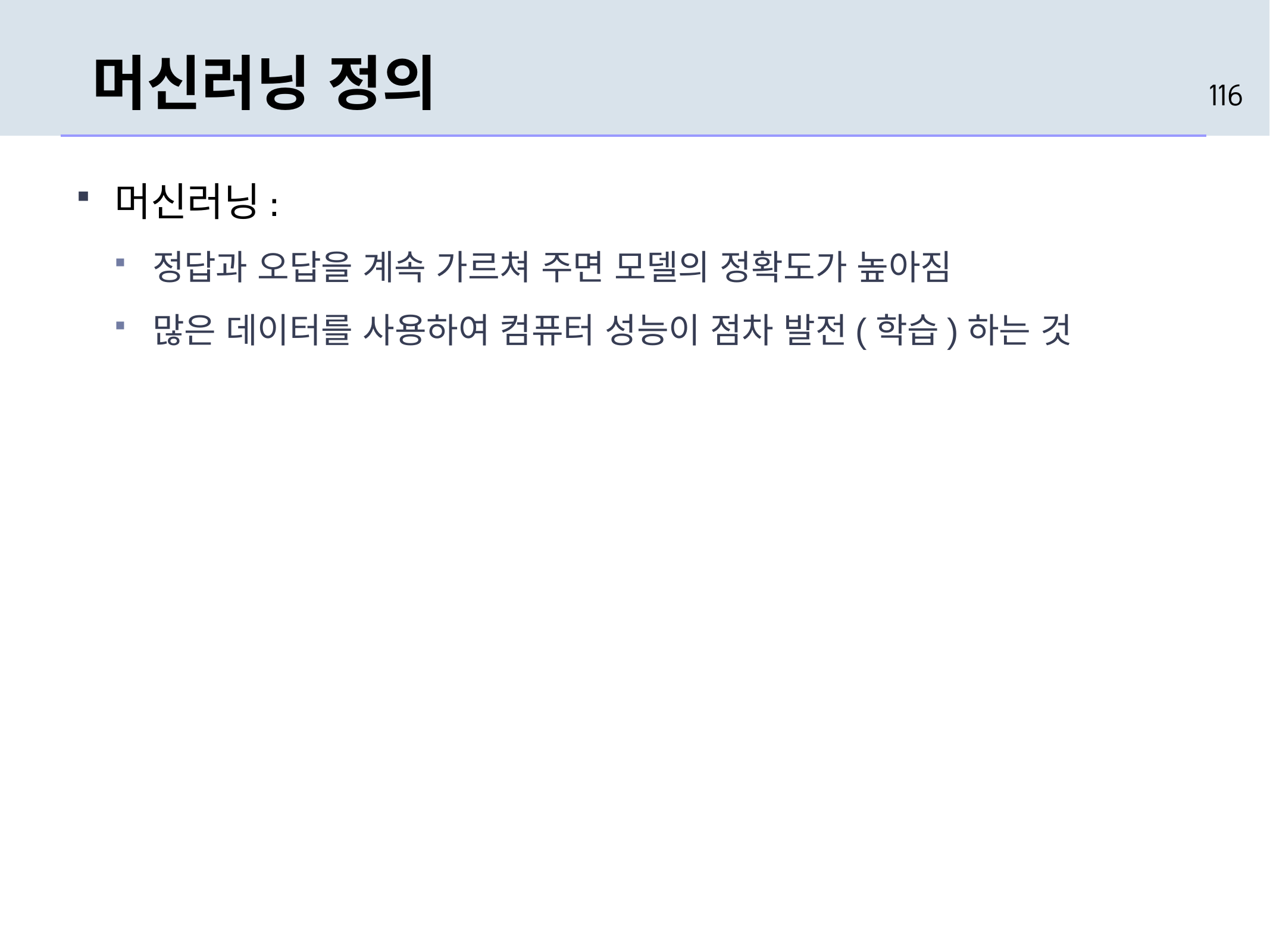

# 머신러닝 정의
116
머신러닝:
정답과 오답을 계속 가르쳐 주면 모델의 정확도가 높아짐
많은 데이터를 사용하여 컴퓨터 성능이 점차 발전(학습)하는 것